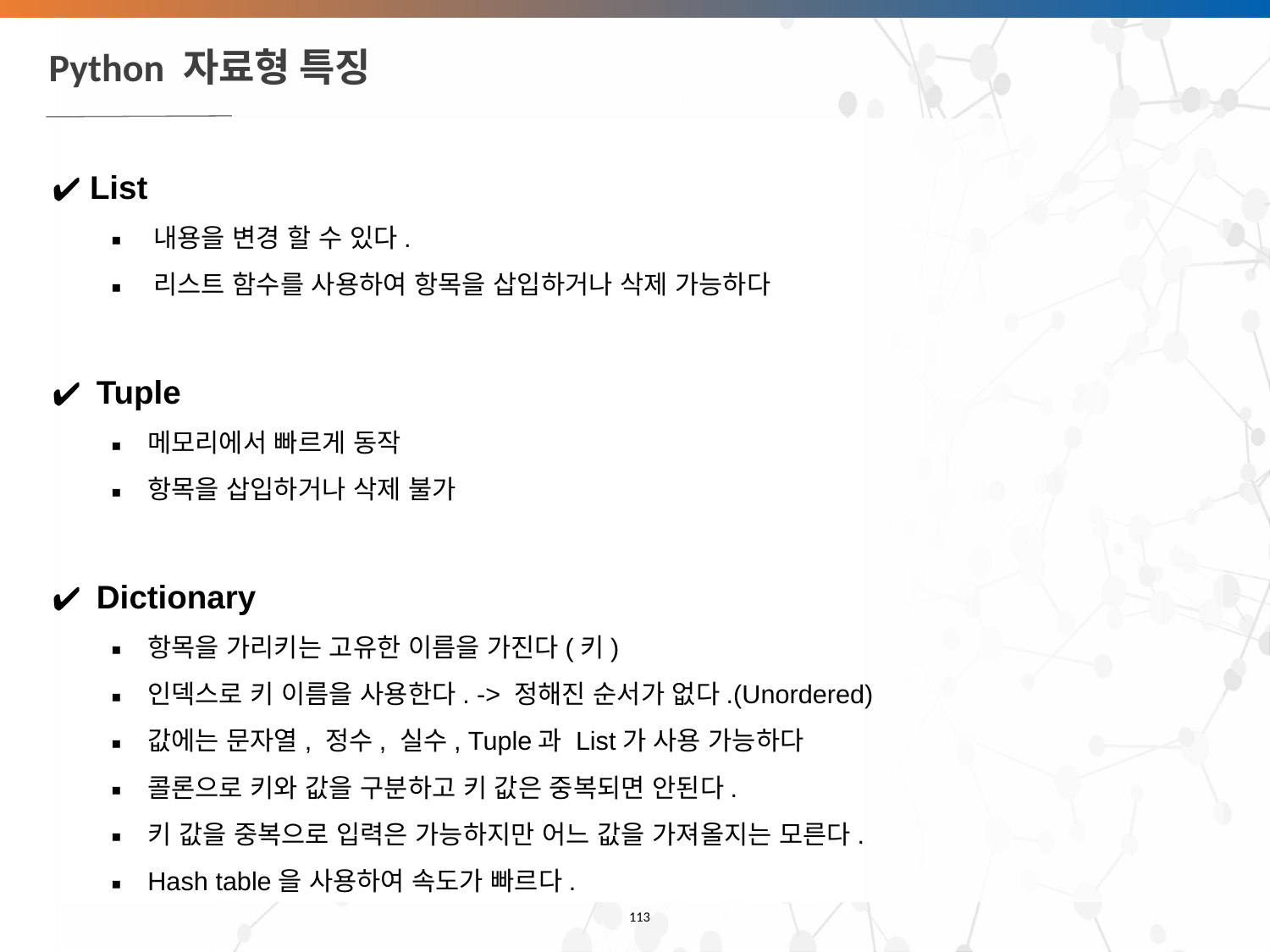

# Python 자료형 특징
 List
  내용을 변경 할 수 있다.
  리스트 함수를 사용하여 항목을 삽입하거나 삭제 가능하다

Tuple
메모리에서 빠르게 동작
항목을 삽입하거나 삭제 불가

Dictionary
항목을 가리키는 고유한 이름을 가진다(키)
인덱스로 키 이름을 사용한다. -> 정해진 순서가 없다.(Unordered)
값에는 문자열, 정수, 실수, Tuple과 List가 사용 가능하다
콜론으로 키와 값을 구분하고 키 값은 중복되면 안된다.
키 값을 중복으로 입력은 가능하지만 어느 값을 가져올지는 모른다.
Hash table을 사용하여 속도가 빠르다.
113